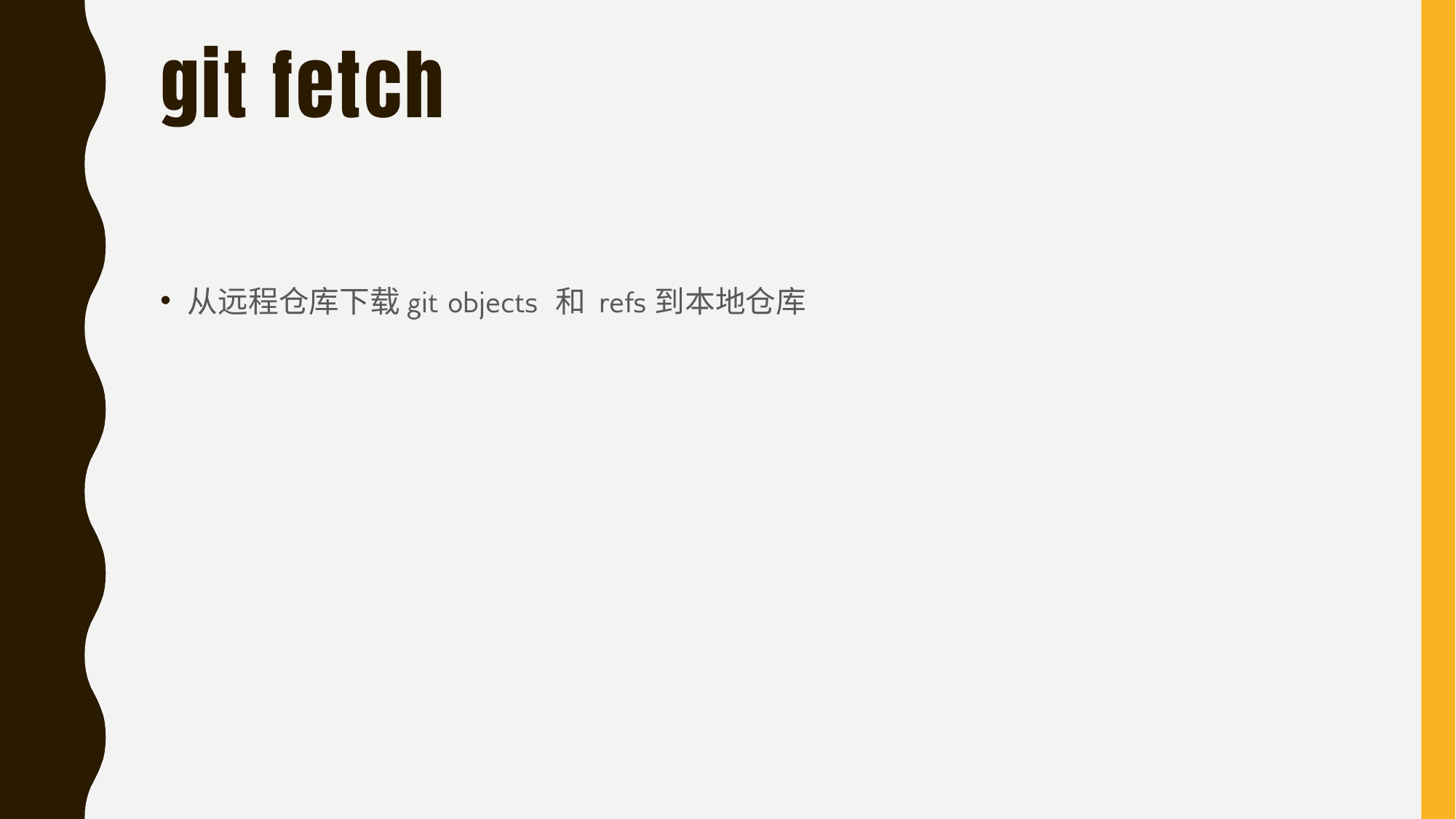

# git fetch
从远程仓库下载git objects 和 refs到本地仓库